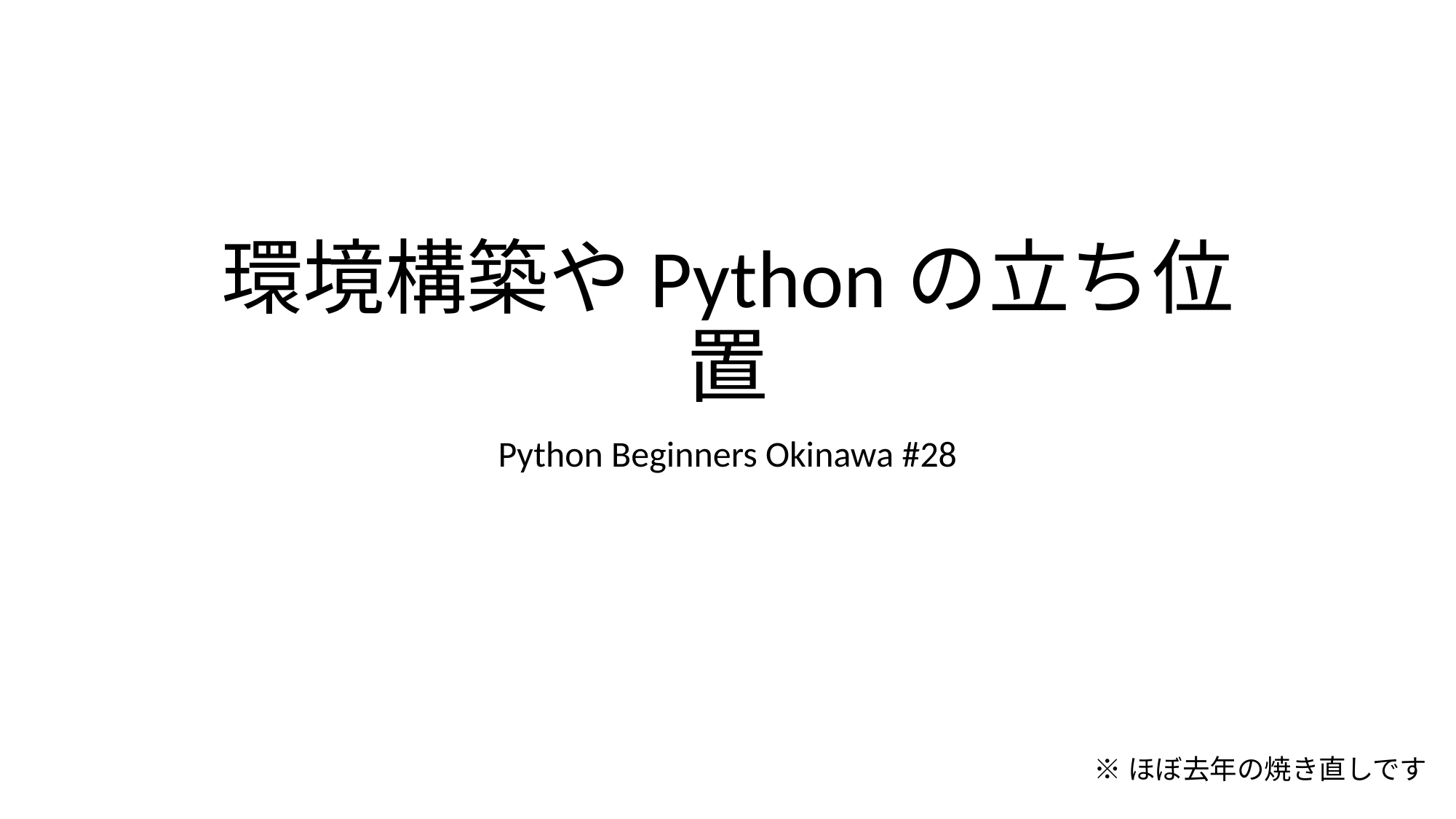

# 環境構築やPythonの立ち位置
Python Beginners Okinawa #28
※ほぼ去年の焼き直しです